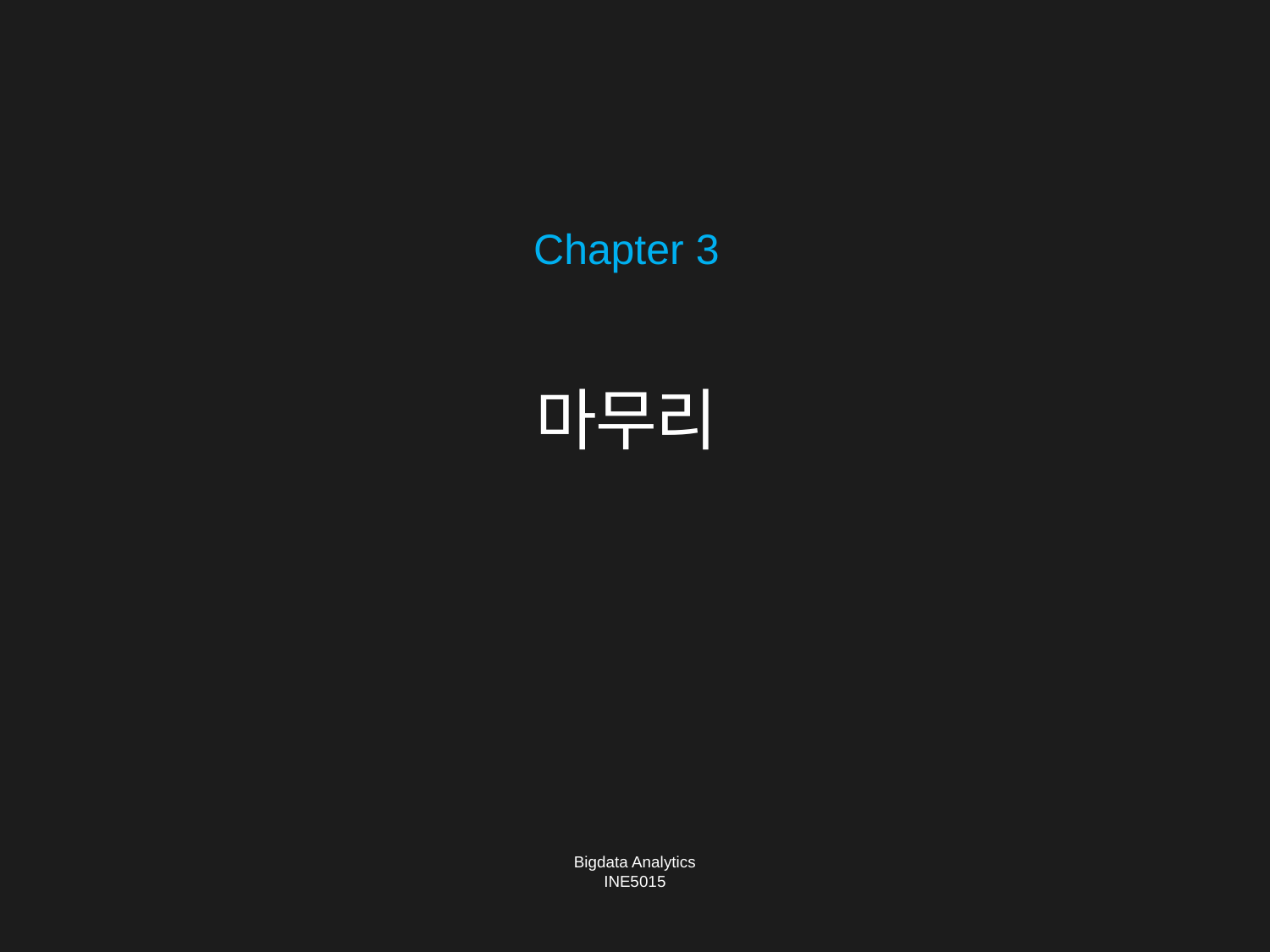

Chapter 3
# 마무리
Bigdata Analytics
INE5015